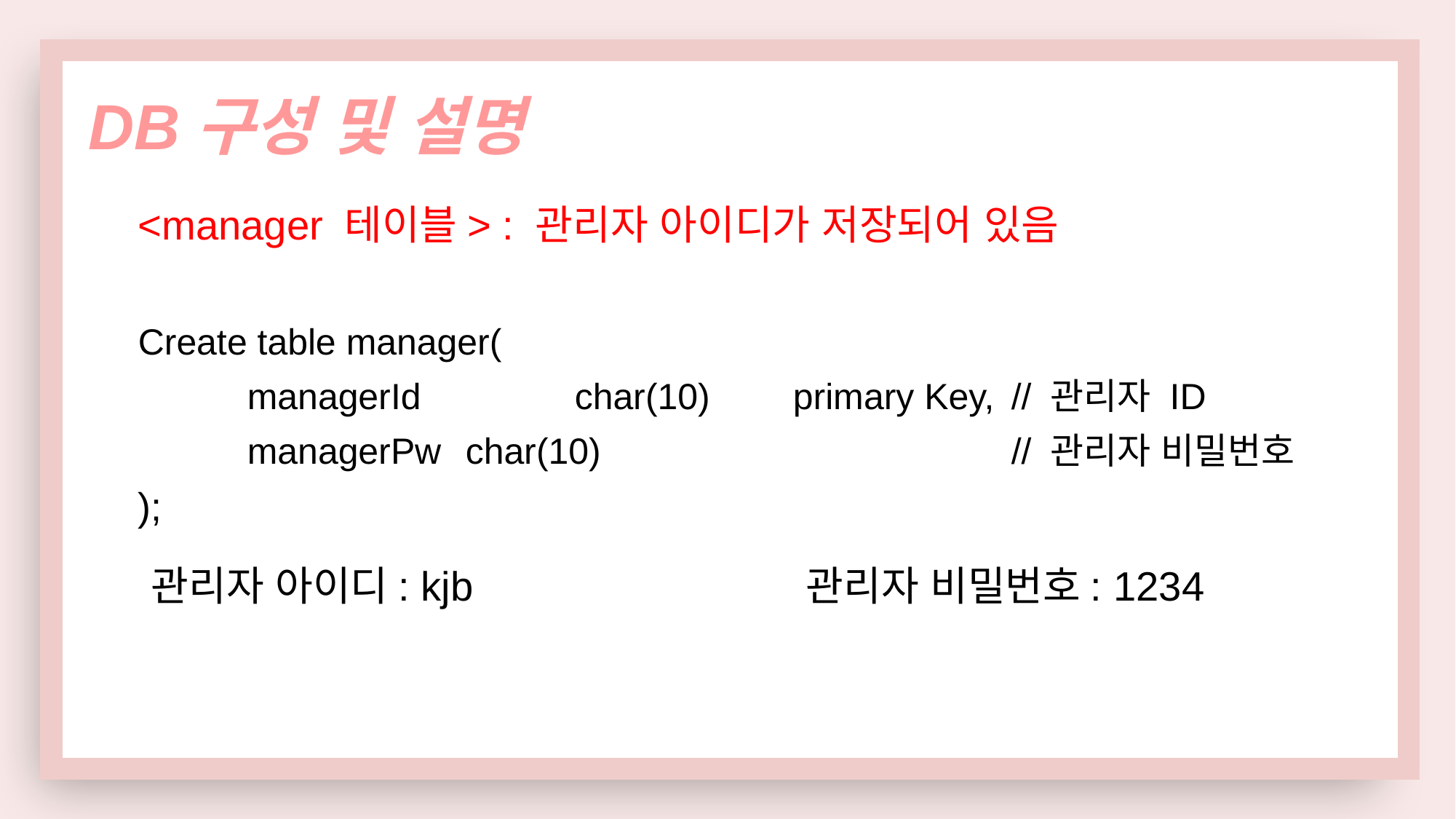

DB구성 및 설명
<manager 테이블> : 관리자 아이디가 저장되어 있음

Create table manager(
	managerId		char(10)	primary Key,	// 관리자 ID
	managerPw	char(10)				// 관리자 비밀번호
);

관리자 아이디: kjb				관리자 비밀번호: 1234